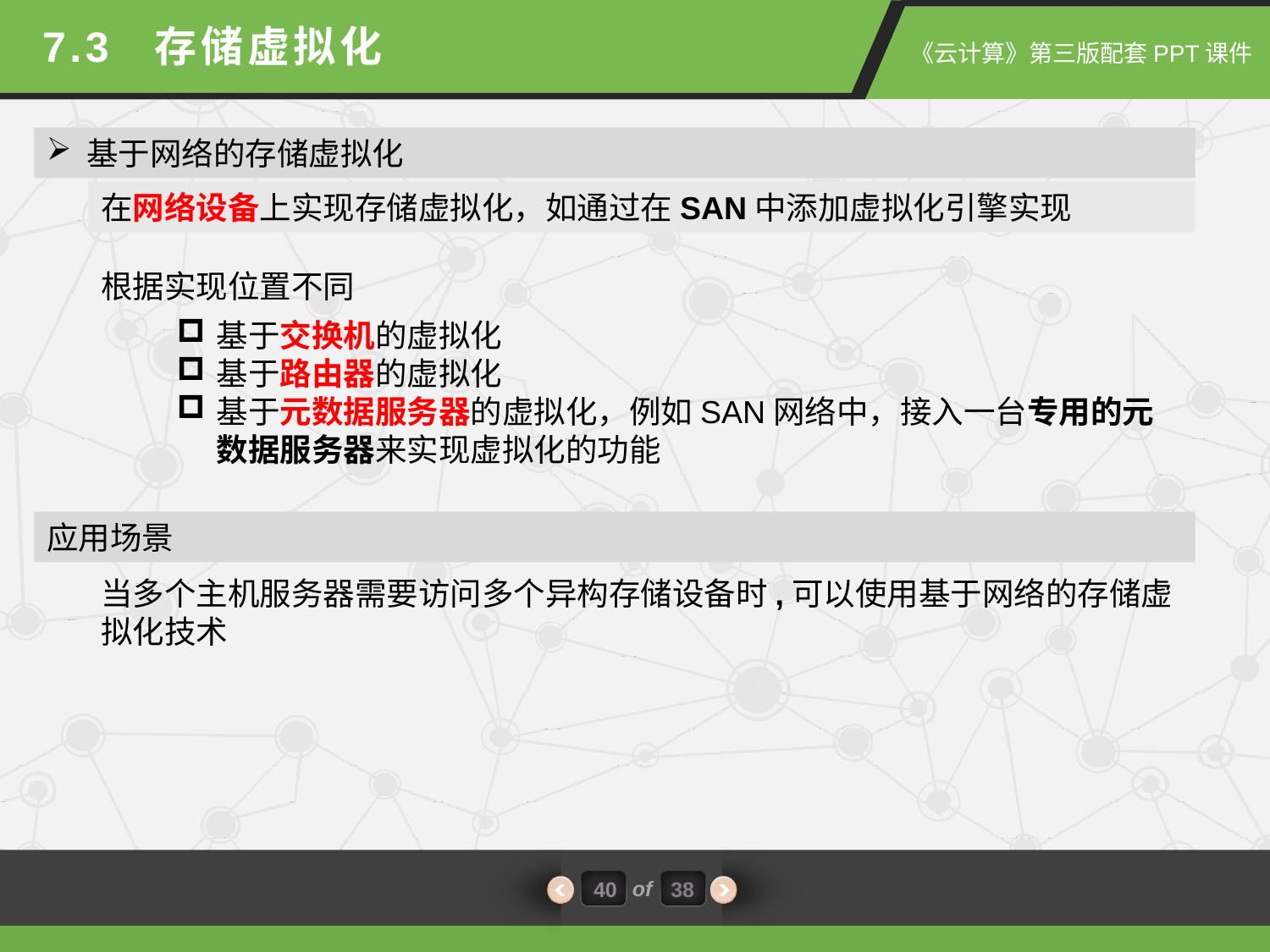

7.3  存储虚拟化
基于网络的存储虚拟化
在网络设备上实现存储虚拟化，如通过在SAN中添加虚拟化引擎实现
根据实现位置不同
基于交换机的虚拟化
基于路由器的虚拟化
基于元数据服务器的虚拟化，例如SAN网络中，接入一台专用的元数据服务器来实现虚拟化的功能
应用场景
当多个主机服务器需要访问多个异构存储设备时,可以使用基于网络的存储虚拟化技术
40